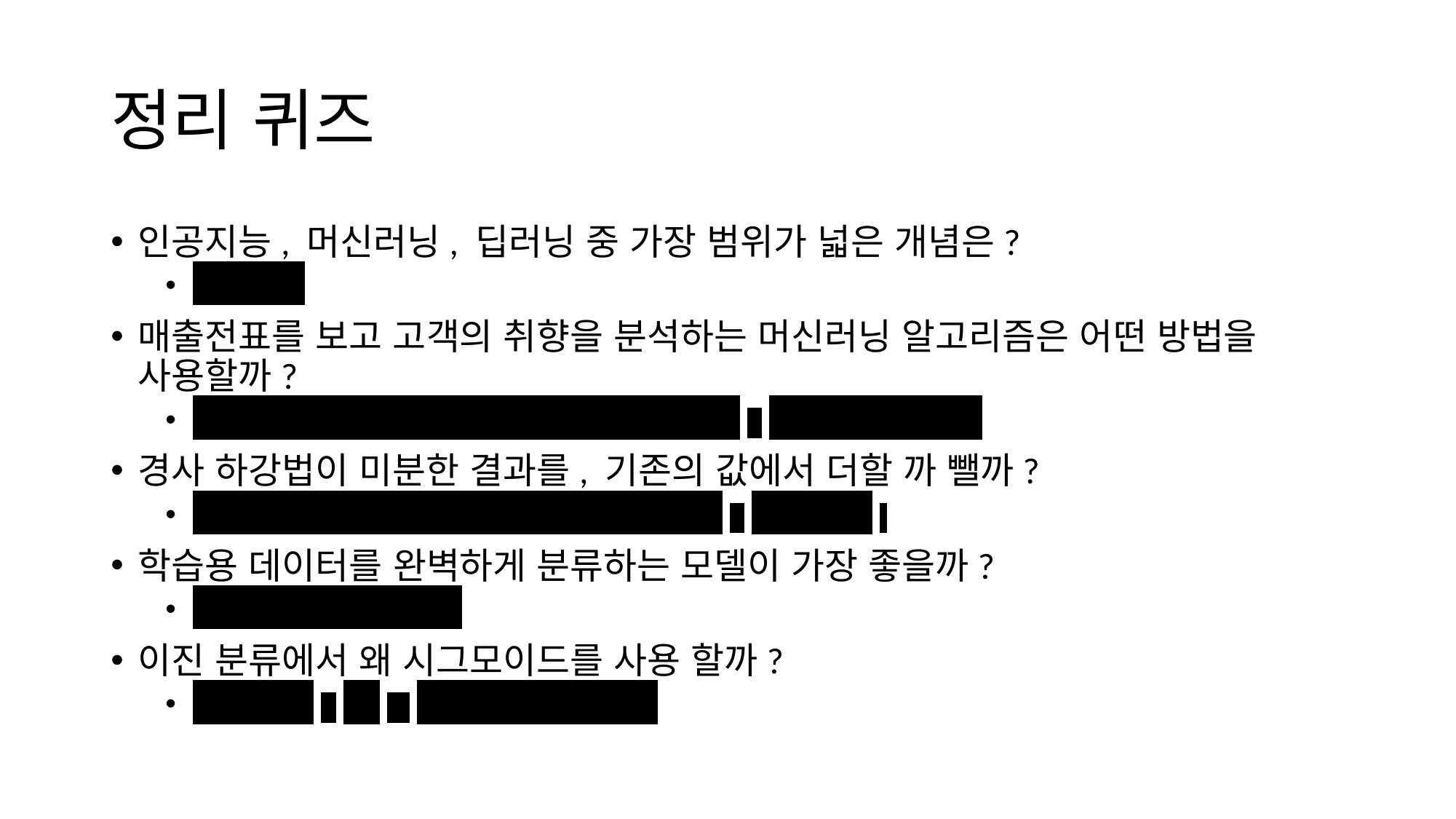

# 정리 퀴즈
인공지능, 머신러닝, 딥러닝 중 가장 범위가 넓은 개념은?
인공지능
매출전표를 보고 고객의 취향을 분석하는 머신러닝 알고리즘은 어떤 방법을 사용할까?
매출전표에 고객의 취향이 적혀 있지 않기에, 비지도 학습 사용
경사 하강법이 미분한 결과를, 기존의 값에서 더할 까 뺄까?
기울기의 반대방향으로 이동하는 알고리즘, 빼야 한다.
학습용 데이터를 완벽하게 분류하는 모델이 가장 좋을까?
과적합을 의심해 보자
이진 분류에서 왜 시그모이드를 사용 할까?
출력값을 0과 1 사이로 제한 하기에